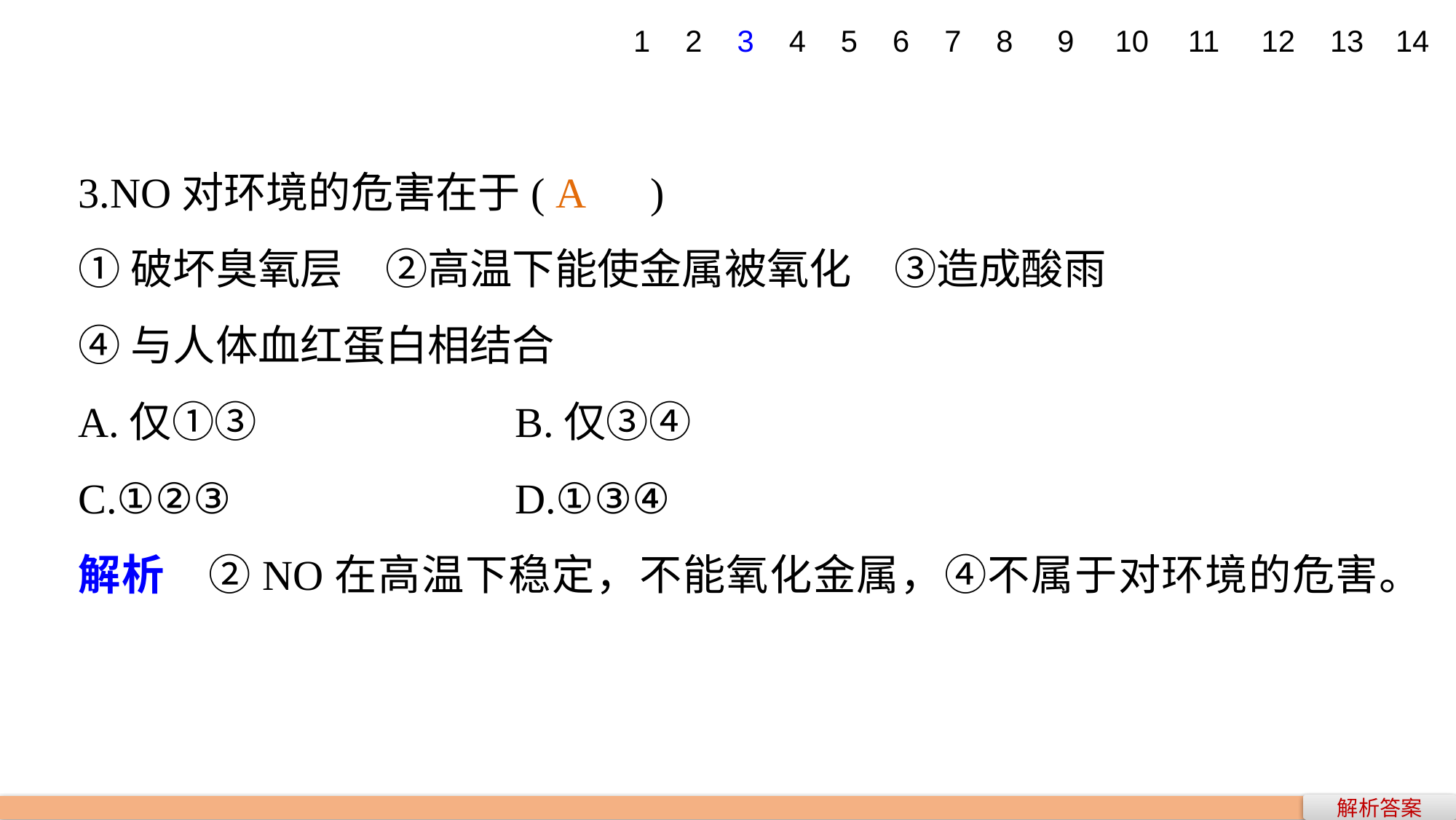

1
2
3
4
5
6
7
8
9
10
11
12
13
14
3.NO对环境的危害在于(　　)
①破坏臭氧层　②高温下能使金属被氧化　③造成酸雨
④与人体血红蛋白相结合
A.仅①③  			B.仅③④
C.①②③  			D.①③④
解析　②NO在高温下稳定，不能氧化金属，④不属于对环境的危害。
A
解析答案